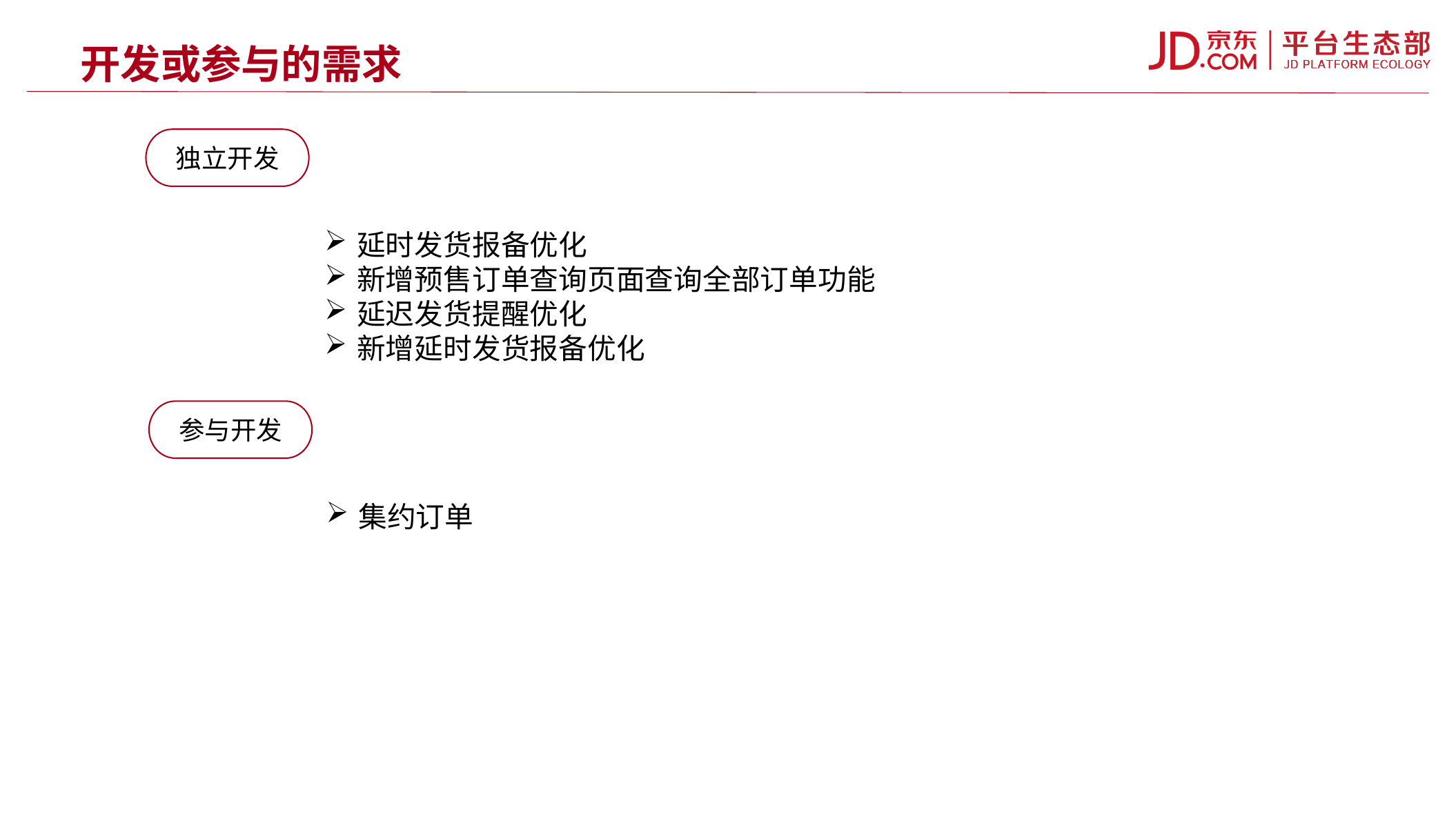

开发或参与的需求
独立开发
延时发货报备优化
新增预售订单查询页面查询全部订单功能
延迟发货提醒优化
新增延时发货报备优化
参与开发
集约订单